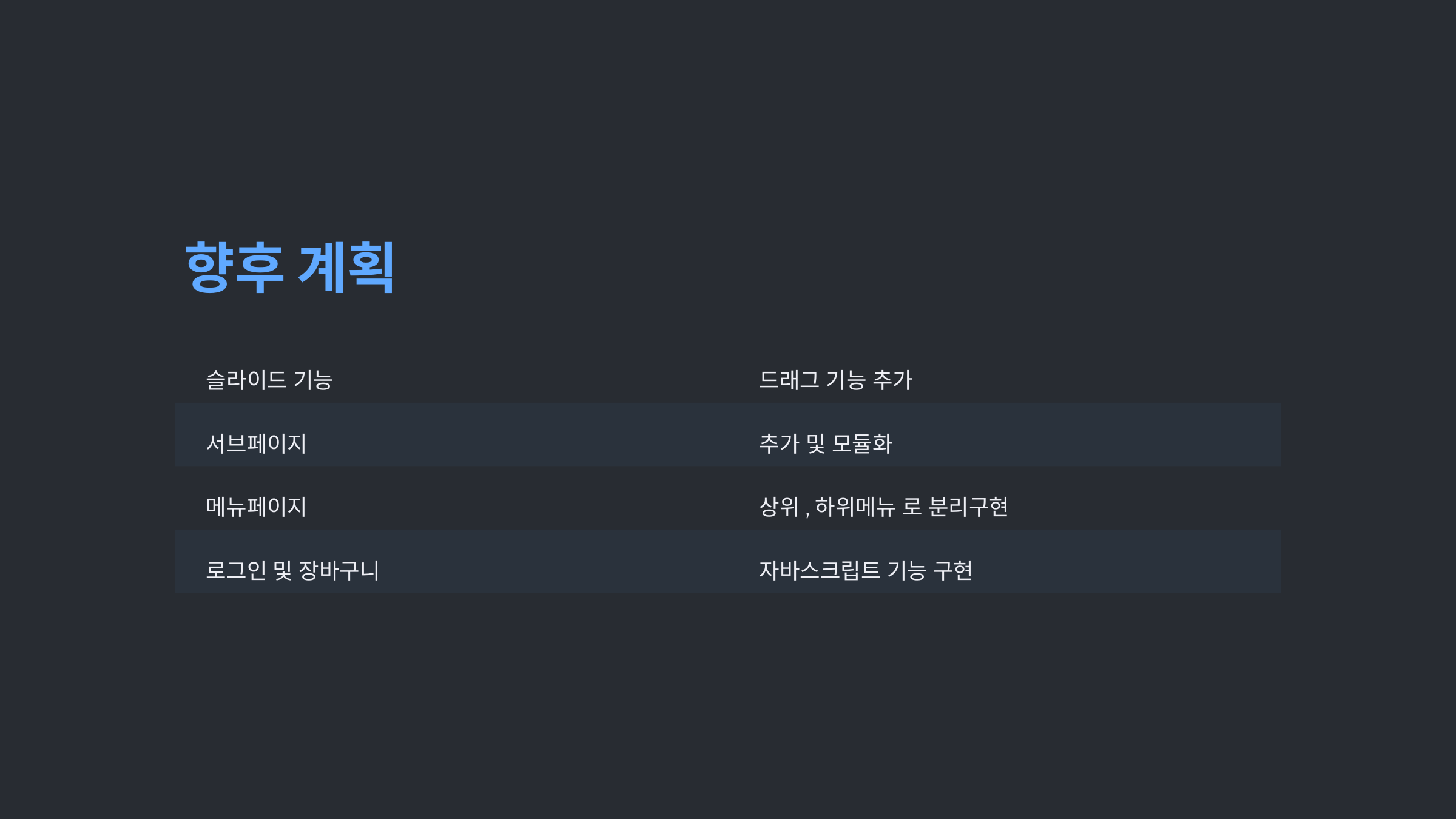

향후 계획
슬라이드 기능
드래그 기능 추가

서브페이지
추가 및 모듈화
메뉴페이지
상위,하위메뉴 로 분리구현

로그인 및 장바구니
자바스크립트 기능 구현